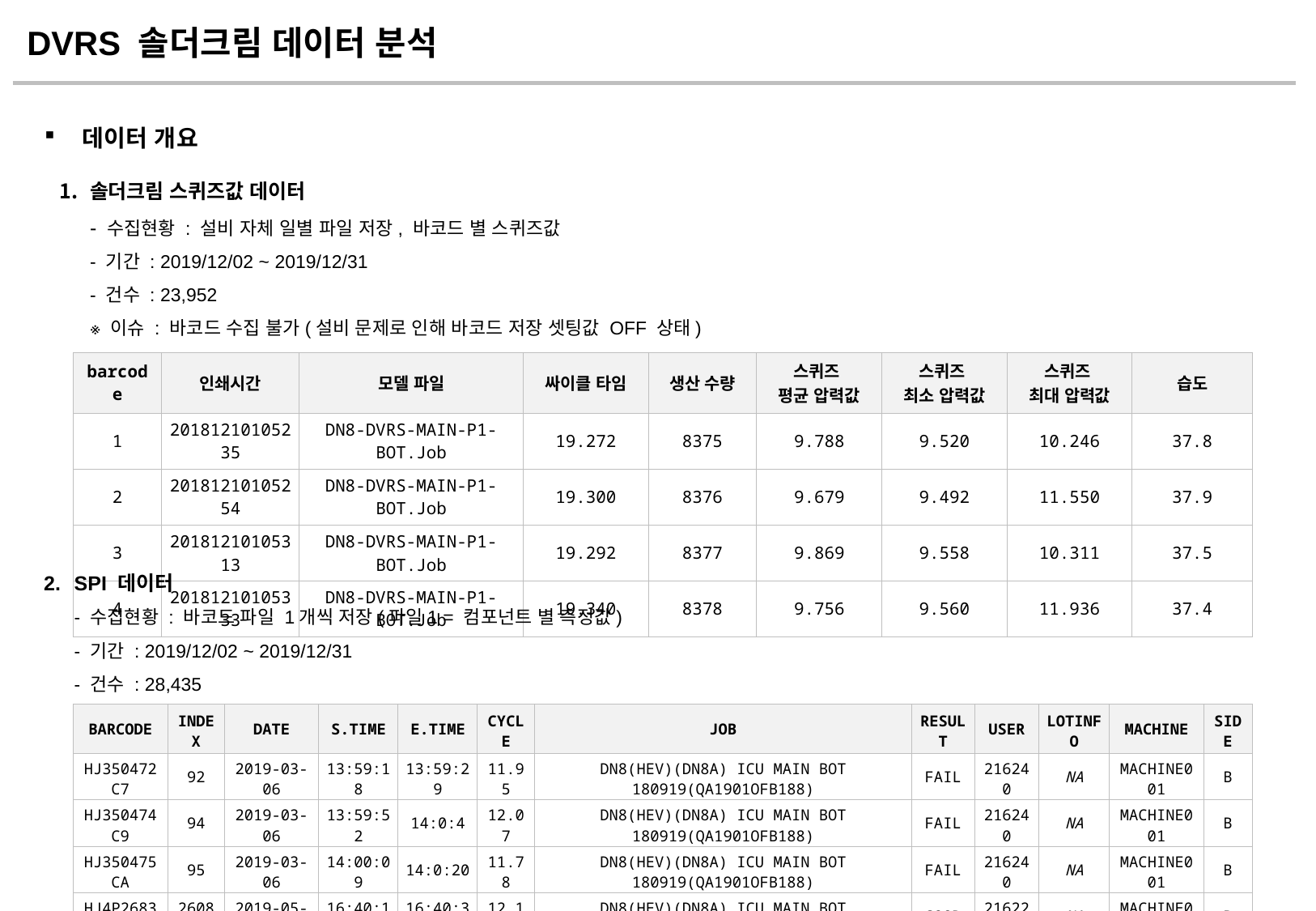

DVRS 솔더크림 데이터 분석
데이터 개요
솔더크림 스퀴즈값 데이터
- 수집현황 : 설비 자체 일별 파일 저장, 바코드 별 스퀴즈값
- 기간 : 2019/12/02 ~ 2019/12/31
- 건수 : 23,952
※ 이슈 : 바코드 수집 불가(설비 문제로 인해 바코드 저장 셋팅값 OFF 상태)
| barcode | 인쇄시간 | 모델 파일 | 싸이클 타임 | 생산 수량 | 스퀴즈 평균 압력값 | 스퀴즈 최소 압력값 | 스퀴즈 최대 압력값 | 습도 |
| --- | --- | --- | --- | --- | --- | --- | --- | --- |
| 1 | 20181210105235 | DN8-DVRS-MAIN-P1-BOT.Job | 19.272 | 8375 | 9.788 | 9.520 | 10.246 | 37.8 |
| 2 | 20181210105254 | DN8-DVRS-MAIN-P1-BOT.Job | 19.300 | 8376 | 9.679 | 9.492 | 11.550 | 37.9 |
| 3 | 20181210105313 | DN8-DVRS-MAIN-P1-BOT.Job | 19.292 | 8377 | 9.869 | 9.558 | 10.311 | 37.5 |
| 4 | 20181210105333 | DN8-DVRS-MAIN-P1-BOT.Job | 19.340 | 8378 | 9.756 | 9.560 | 11.936 | 37.4 |
SPI 데이터
- 수집현황 : 바코드 파일 1개씩 저장(파일1 = 컴포넌트 별 측정값)
- 기간 : 2019/12/02 ~ 2019/12/31
- 건수 : 28,435
| BARCODE | INDEX | DATE | S.TIME | E.TIME | CYCLE | JOB | RESULT | USER | LOTINFO | MACHINE | SIDE |
| --- | --- | --- | --- | --- | --- | --- | --- | --- | --- | --- | --- |
| HJ350472C7 | 92 | 2019-03-06 | 13:59:18 | 13:59:29 | 11.95 | DN8(HEV)(DN8A) ICU MAIN BOT 180919(QA1901OFB188) | FAIL | 216240 | NA | MACHINE001 | B |
| HJ350474C9 | 94 | 2019-03-06 | 13:59:52 | 14:0:4 | 12.07 | DN8(HEV)(DN8A) ICU MAIN BOT 180919(QA1901OFB188) | FAIL | 216240 | NA | MACHINE001 | B |
| HJ350475CA | 95 | 2019-03-06 | 14:00:09 | 14:0:20 | 11.78 | DN8(HEV)(DN8A) ICU MAIN BOT 180919(QA1901OFB188) | FAIL | 216240 | NA | MACHINE001 | B |
| HJ4P2683E9 | 26080 | 2019-05-09 | 16:40:19 | 16:40:31 | 12.17 | DN8(HEV)(DN8A) ICU MAIN BOT 180919(QA1901OFB188) | GOOD | 216227 | NA | MACHINE001 | B |